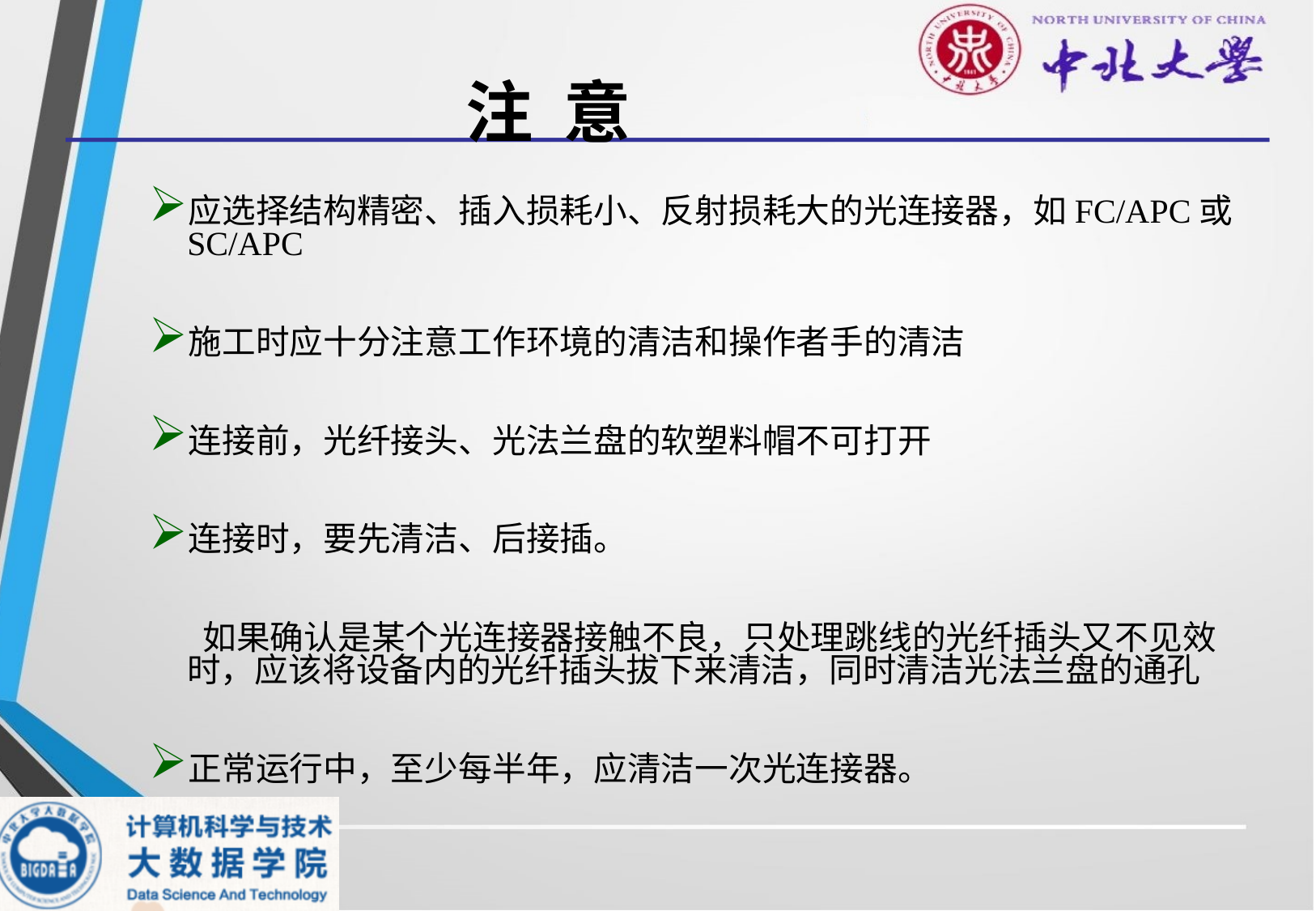

# 注  意
应选择结构精密、插入损耗小、反射损耗大的光连接器，如FC/APC或SC/APC

施工时应十分注意工作环境的清洁和操作者手的清洁

连接前，光纤接头、光法兰盘的软塑料帽不可打开

连接时，要先清洁、后接插。

	 如果确认是某个光连接器接触不良，只处理跳线的光纤插头又不见效时，应该将设备内的光纤插头拔下来清洁，同时清洁光法兰盘的通孔

正常运行中，至少每半年，应清洁一次光连接器。
75